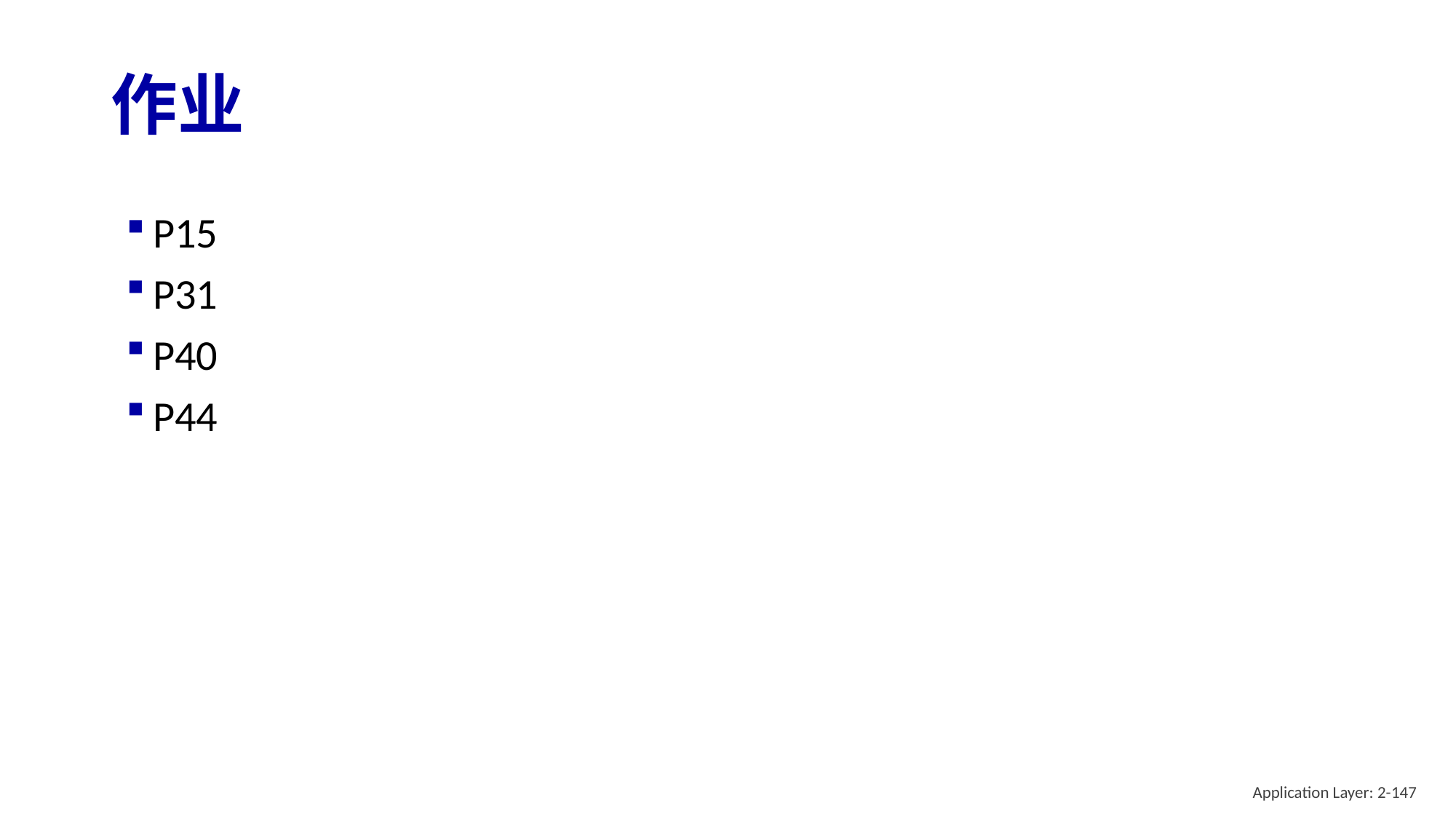

# 作业
P15
P31
P40
P44
Application Layer: 2-147